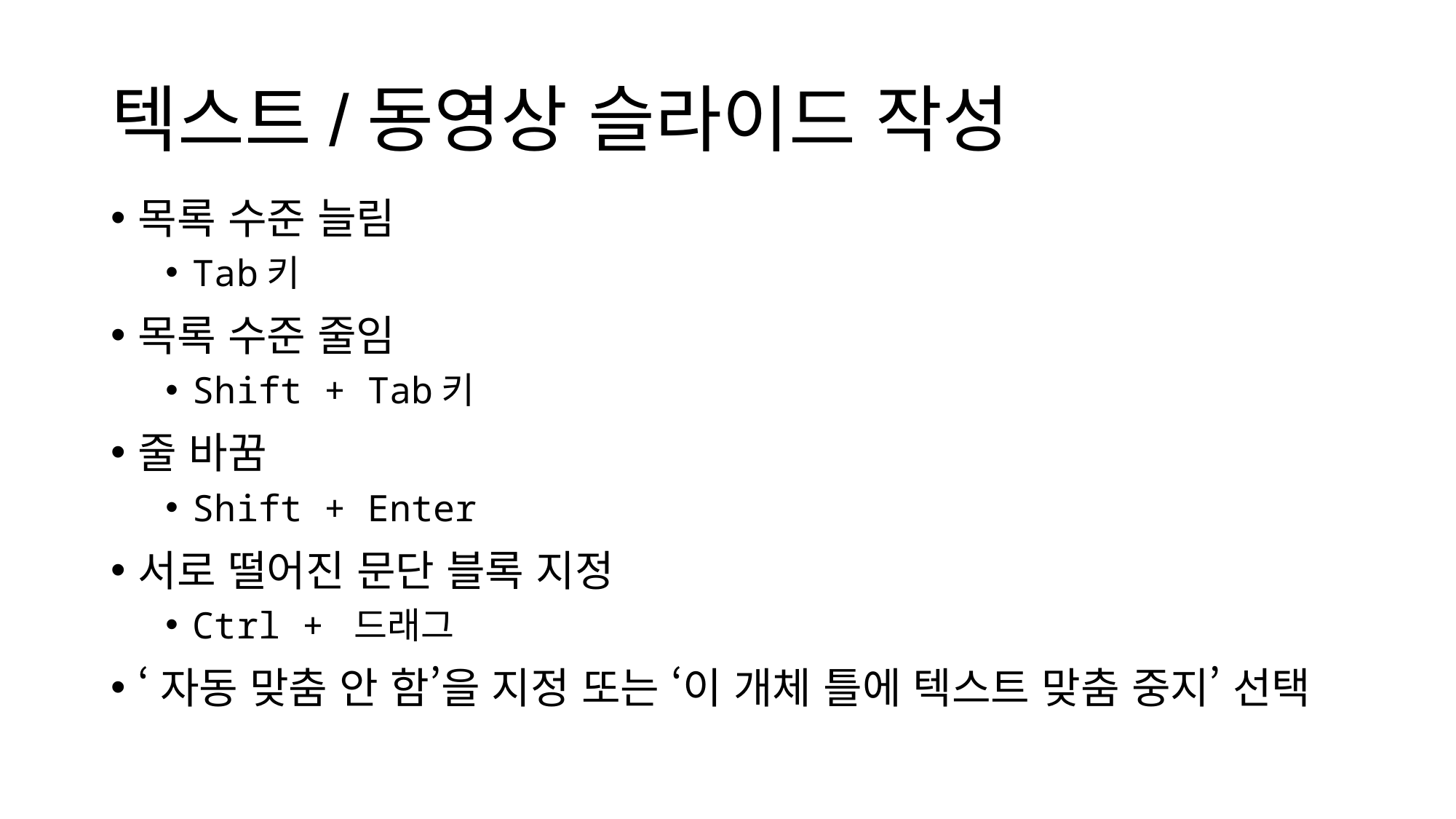

# 텍스트/동영상 슬라이드 작성
목록 수준 늘림
Tab키
목록 수준 줄임
Shift + Tab키
줄 바꿈
Shift + Enter
서로 떨어진 문단 블록 지정
Ctrl + 드래그
‘자동 맞춤 안 함’을 지정 또는 ‘이 개체 틀에 텍스트 맞춤 중지’ 선택